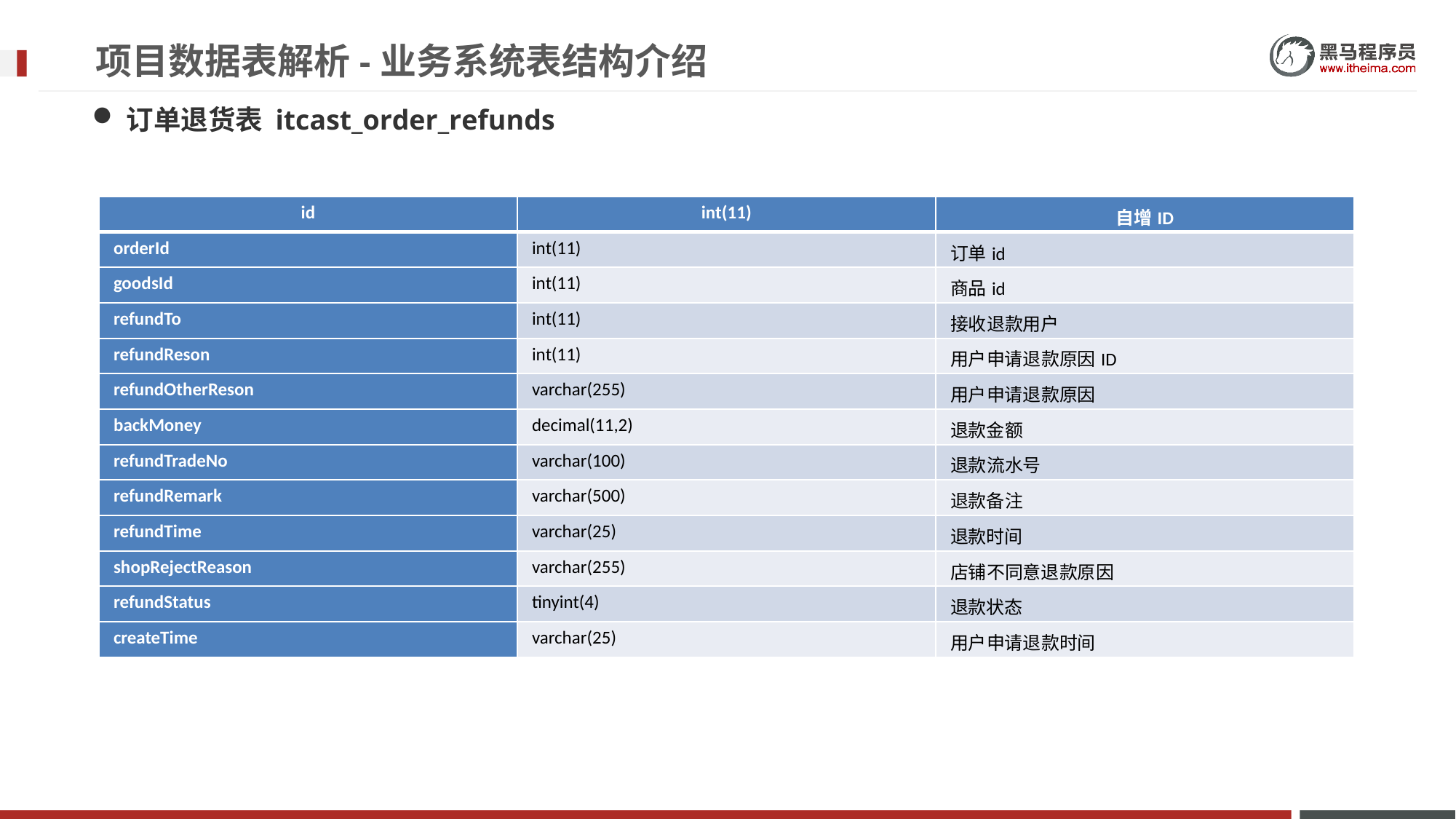

# 项目数据表解析-业务系统表结构介绍
订单退货表 itcast_order_refunds
| id | int(11) | 自增ID |
| --- | --- | --- |
| orderId | int(11) | 订单id |
| goodsId | int(11) | 商品id |
| refundTo | int(11) | 接收退款用户 |
| refundReson | int(11) | 用户申请退款原因ID |
| refundOtherReson | varchar(255) | 用户申请退款原因 |
| backMoney | decimal(11,2) | 退款金额 |
| refundTradeNo | varchar(100) | 退款流水号 |
| refundRemark | varchar(500) | 退款备注 |
| refundTime | varchar(25) | 退款时间 |
| shopRejectReason | varchar(255) | 店铺不同意退款原因 |
| refundStatus | tinyint(4) | 退款状态 |
| createTime | varchar(25) | 用户申请退款时间 |